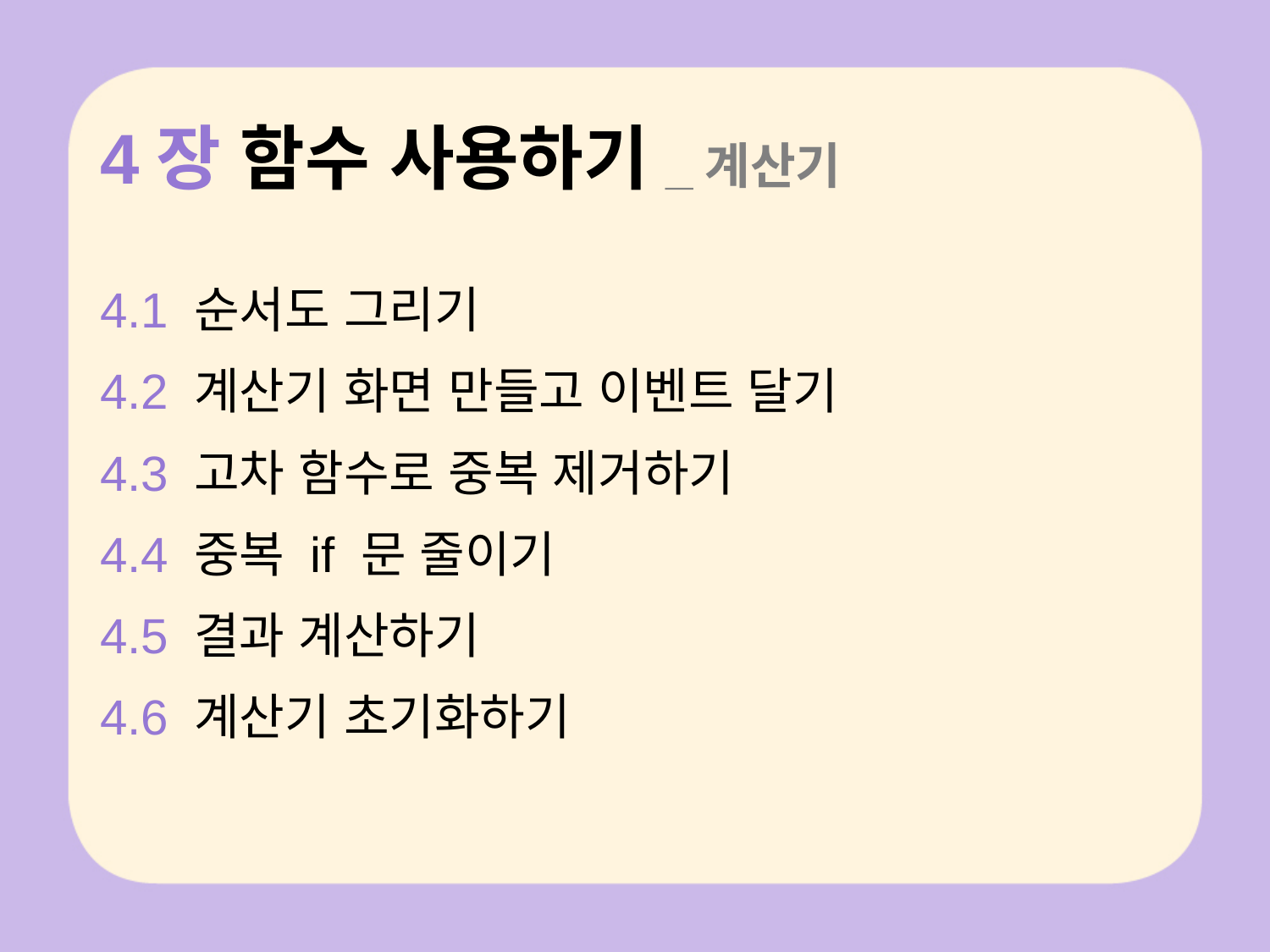

# 4장 함수 사용하기_계산기
4.1 순서도 그리기
4.2 계산기 화면 만들고 이벤트 달기
4.3 고차 함수로 중복 제거하기
4.4 중복 if 문 줄이기
4.5 결과 계산하기
4.6 계산기 초기화하기